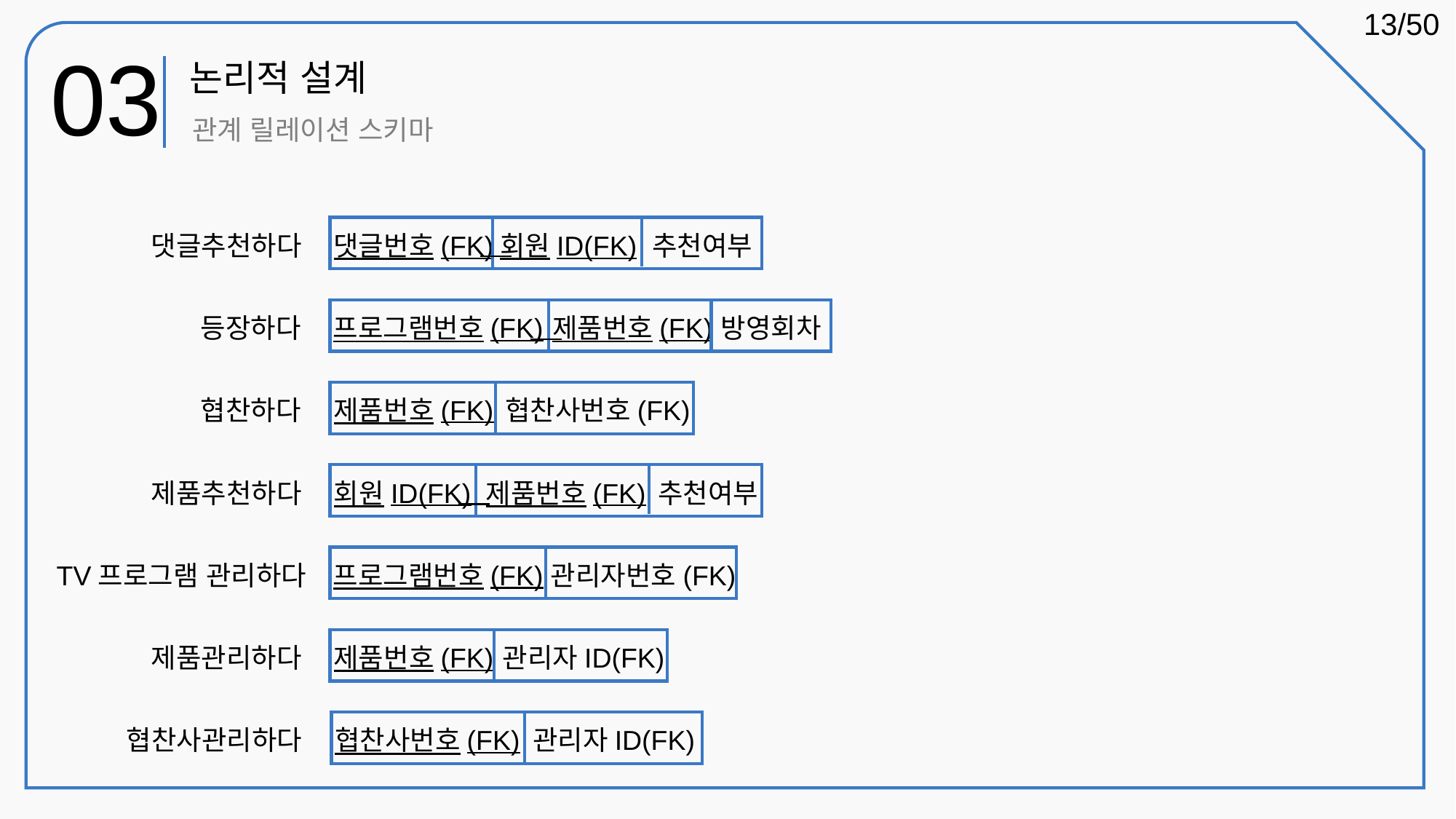

13/50

03
논리적 설계
- TV 속에 나오는 제품에 대한 정보를 소비자들에게 빠르고 정확하게 제공할 수 있다.
- 협찬을 제공하는 기업의 입장에서 보면 협찬하는 제품에 대한 소비자의 접근성이 증가하기 때문에 기업의 이익창출에 기여할 수 있다.
- 현재 소비자들이 원하는 트렌드에 대한 정보를 각종 분야에서 활용될 수 있도록 정보를 제공할 수 있다.

관계 릴레이션 스키마

댓글추천하다
댓글번호(FK)
회원ID(FK)
추천여부

등장하다
프로그램번호(FK)
제품번호(FK)
방영회차

협찬하다
제품번호(FK)
협찬사번호(FK)

제품추천하다
회원ID(FK)
제품번호(FK)
추천여부

TV프로그램 관리하다
프로그램번호(FK)
관리자번호(FK)

제품관리하다
제품번호(FK)
관리자ID(FK)

협찬사관리하다
협찬사번호(FK)
관리자ID(FK)